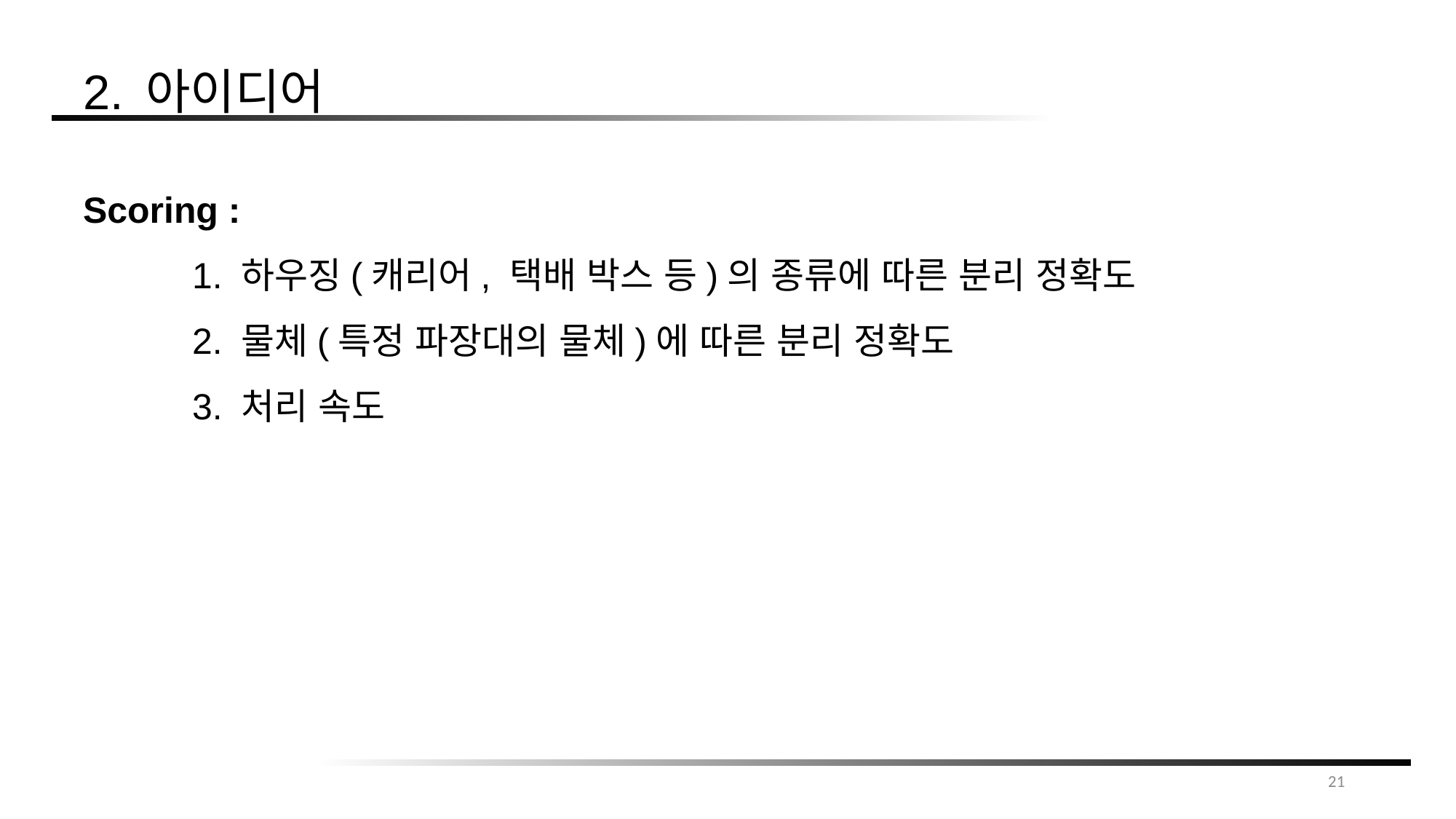

2. 아이디어
Scoring :
	1. 하우징(캐리어, 택배 박스 등)의 종류에 따른 분리 정확도
	2. 물체(특정 파장대의 물체)에 따른 분리 정확도
	3. 처리 속도
21